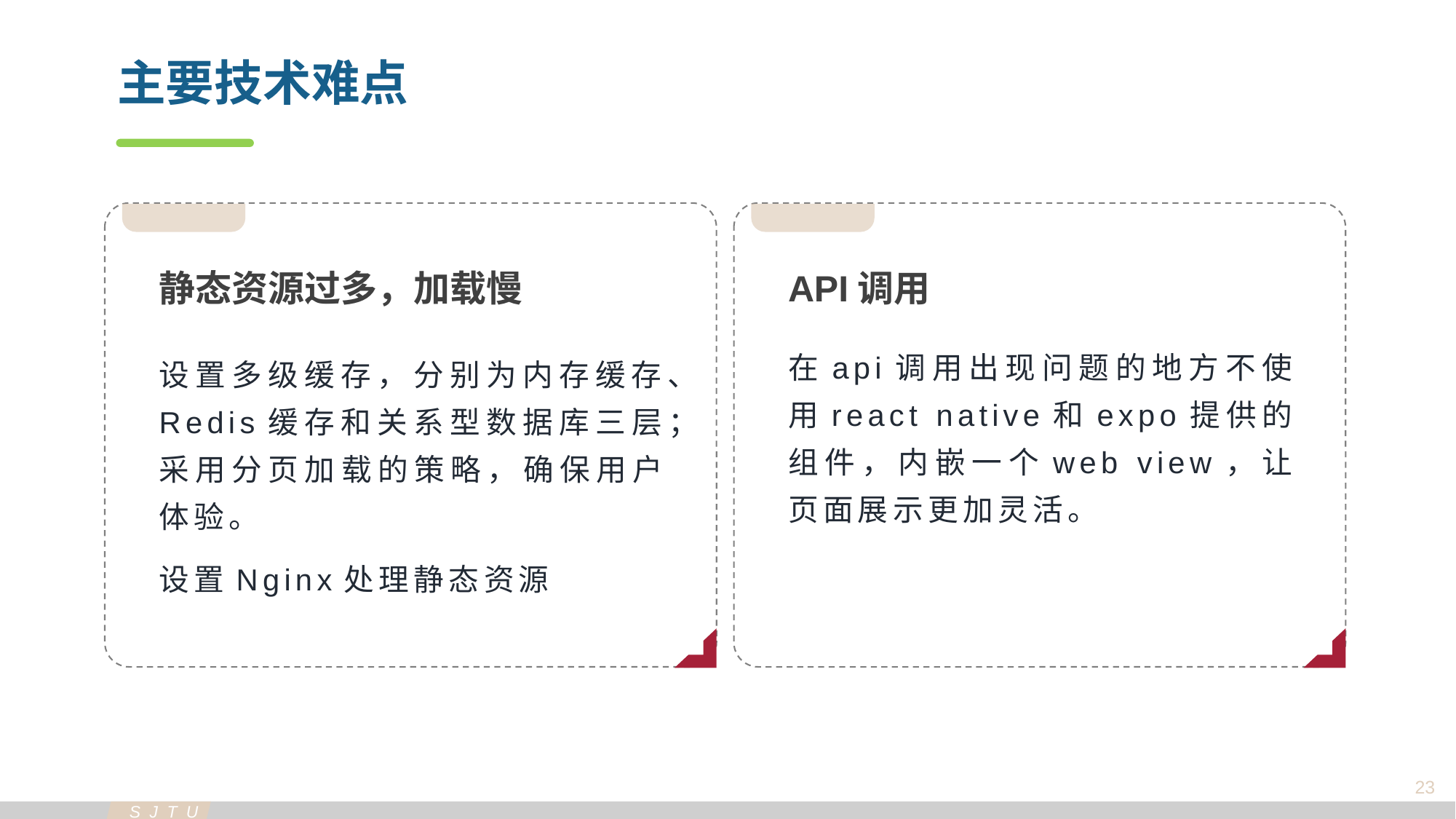

主要技术难点

静态资源过多，加载慢
API调用
在api调用出现问题的地方不使用react native和expo提供的组件，内嵌一个web view，让页面展示更加灵活。
设置多级缓存，分别为内存缓存、Redis缓存和关系型数据库三层；采用分页加载的策略，确保用户体验。
设置Nginx处理静态资源
23